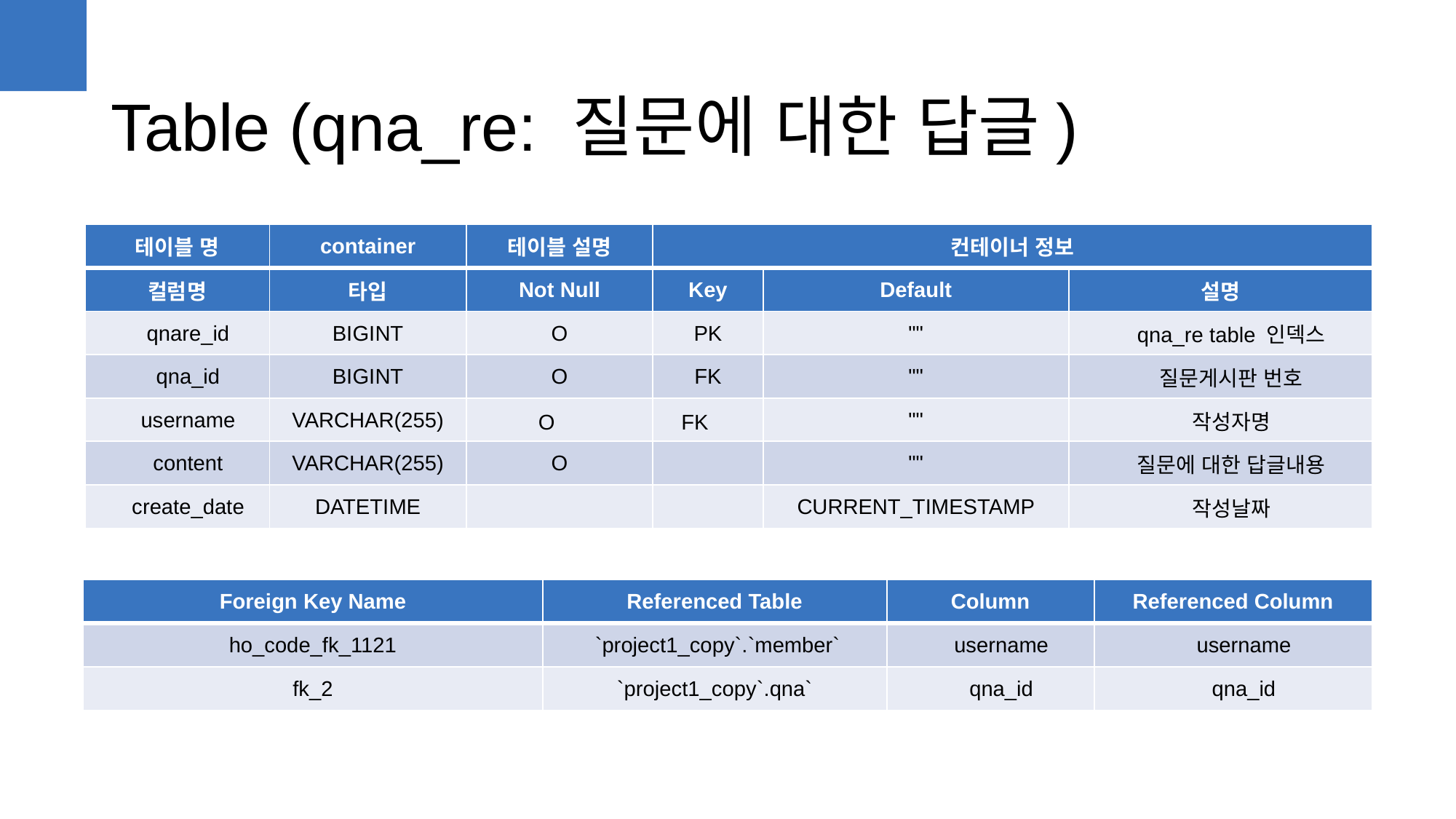

Table (qna_re: 질문에 대한 답글)
| 테이블 명 | container | 테이블 설명 | 컨테이너 정보 |  |  |
| --- | --- | --- | --- | --- | --- |
| 컬럼명 | 타입 | Not Null | Key | Default | 설명 |
| qnare\_id | BIGINT | O | PK | "" | qna\_re table 인덱스 |
| qna\_id | BIGINT | O | FK | "" | 질문게시판 번호 |
| username | VARCHAR(255) | O | FK | "" | 작성자명 |
| content | VARCHAR(255) | O |  | "" | 질문에 대한 답글내용 |
| create\_date | DATETIME |  |  | CURRENT\_TIMESTAMP | 작성날짜 |
| Foreign Key Name | Referenced Table | Column | Referenced Column |
| --- | --- | --- | --- |
| ho\_code\_fk\_1121 | `project1\_copy`.`member` | username | username |
| fk\_2 | `project1\_copy`.qna` | qna\_id | qna\_id |